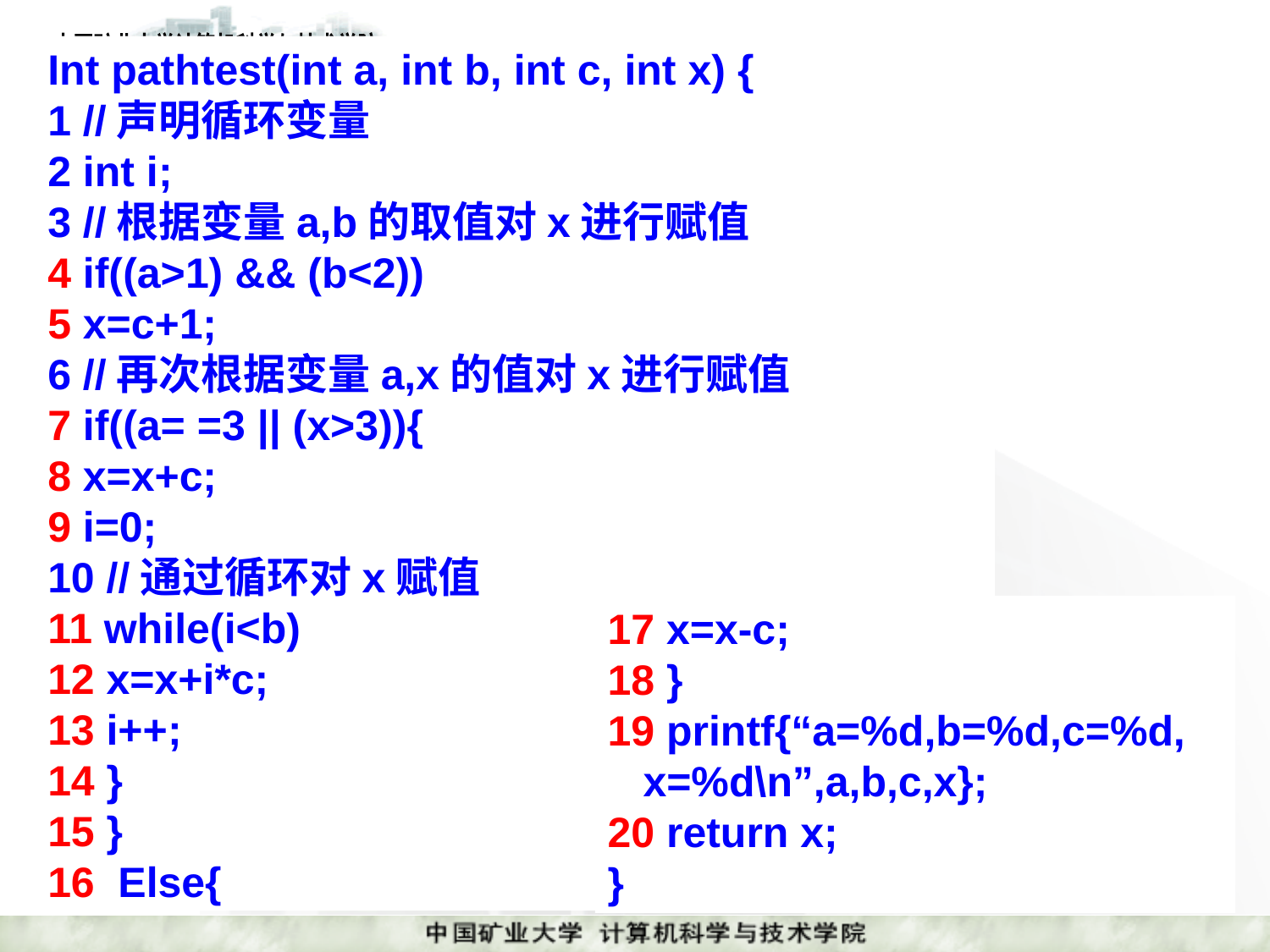

Int pathtest(int a, int b, int c, int x) {
1 //声明循环变量
2 int i;
3 //根据变量a,b的取值对x进行赋值
4 if((a>1) && (b<2))
5 x=c+1;
6 //再次根据变量a,x的值对x进行赋值
7 if((a= =3 || (x>3)){
8 x=x+c;
9 i=0;
10 //通过循环对x赋值
11 while(i<b)
12 x=x+i*c;
13 i++;
14 }
15 }
16  Else{
17 x=x-c;
18 }
19 printf{“a=%d,b=%d,c=%d,
   x=%d\n”,a,b,c,x};
20 return x;
}
课件制作人：谢希仁